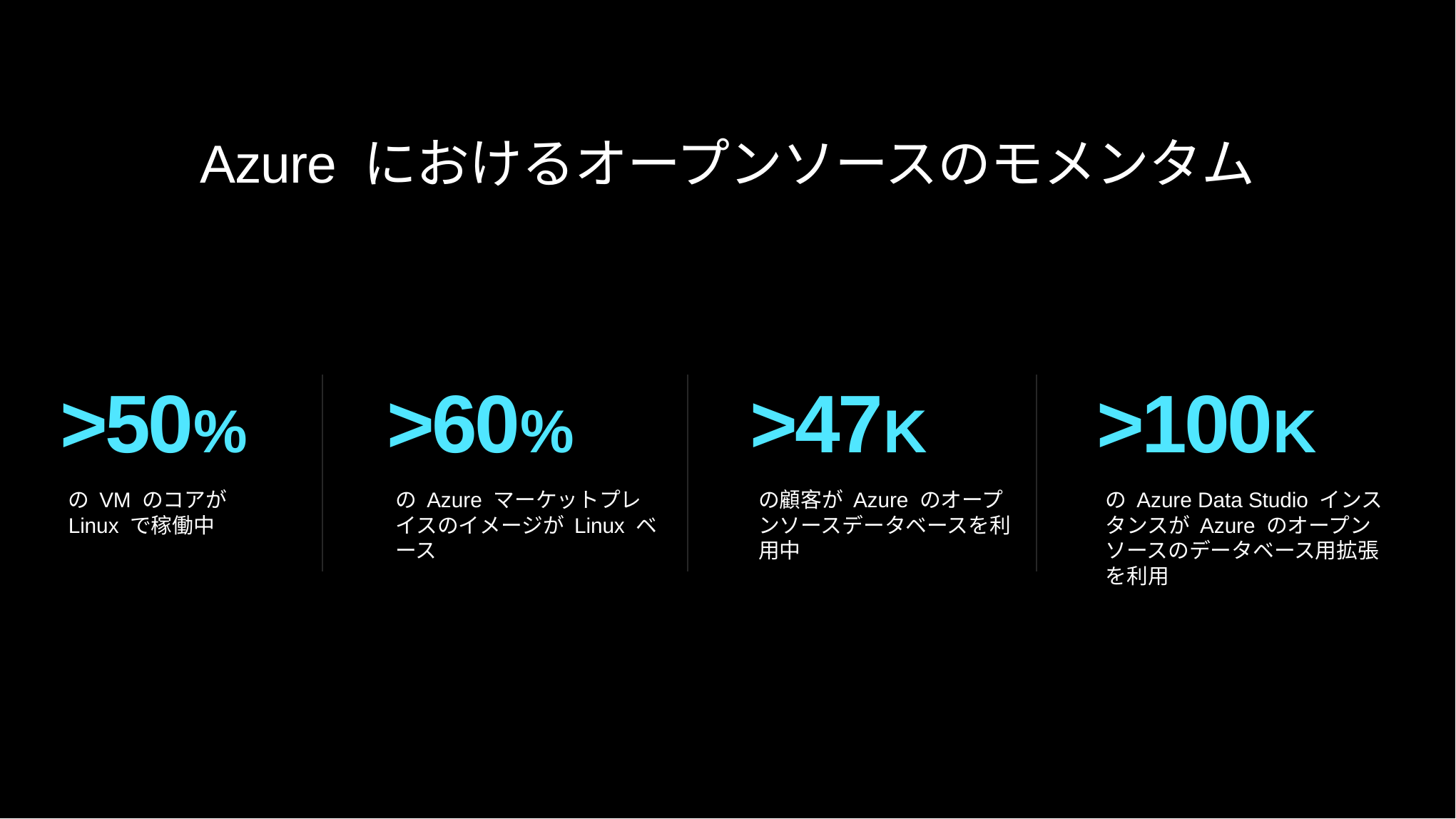

Azure におけるオープンソースのモメンタム
>50%
の VM のコアが
Linux で稼働中
>60%
の Azure マーケットプレイスのイメージが Linux ベース
>47K
の顧客が Azure のオープンソースデータベースを利用中
>100K
の Azure Data Studio インスタンスが Azure のオープンソースのデータベース用拡張を利用